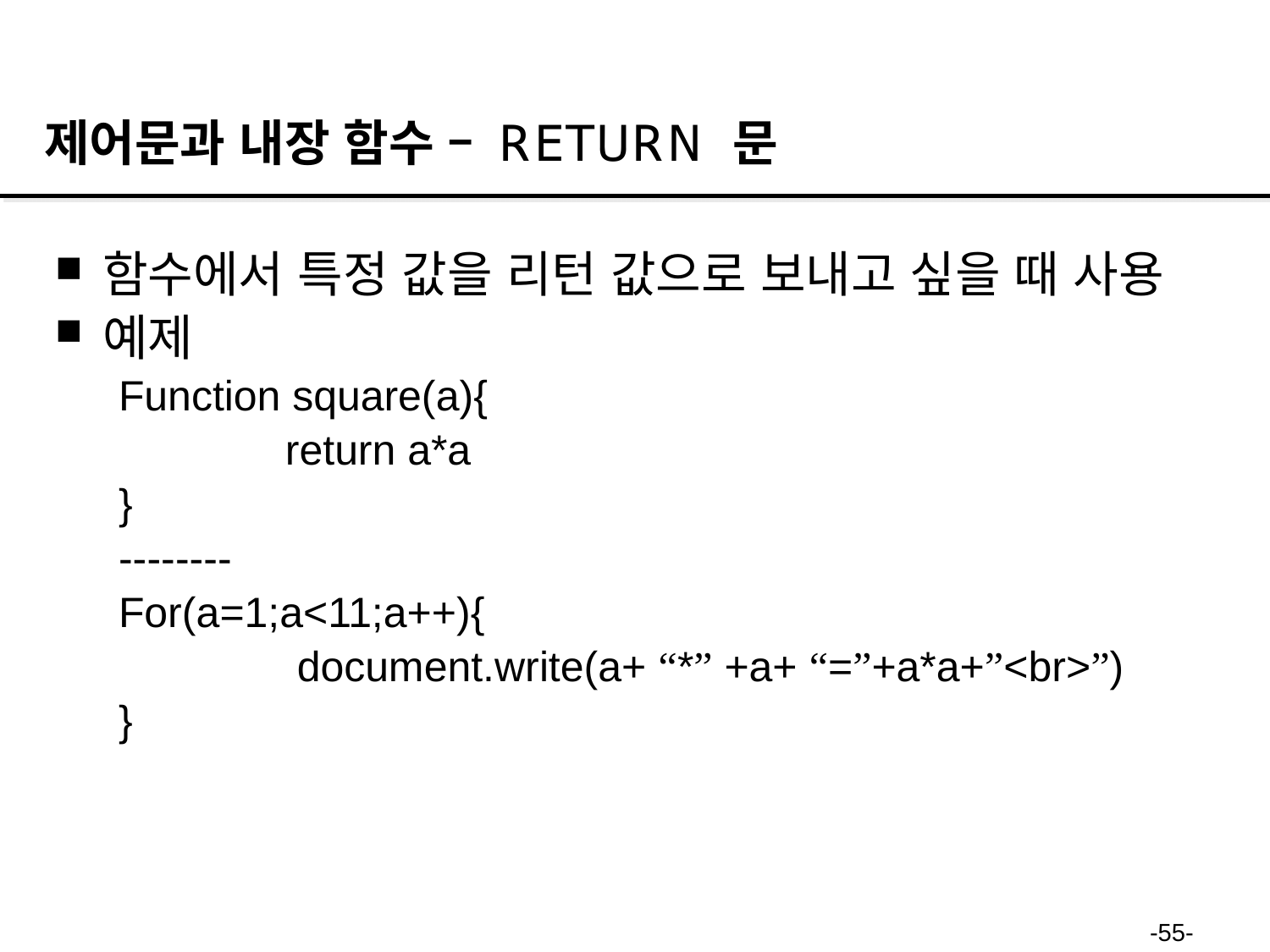

제어문과 내장 함수 – RETURN 문
함수에서 특정 값을 리턴 값으로 보내고 싶을 때 사용
예제
Function square(a){
		return a*a
}
--------
For(a=1;a<11;a++){
		 document.write(a+ “*” +a+ “=”+a*a+”<br>”)
}
-55-